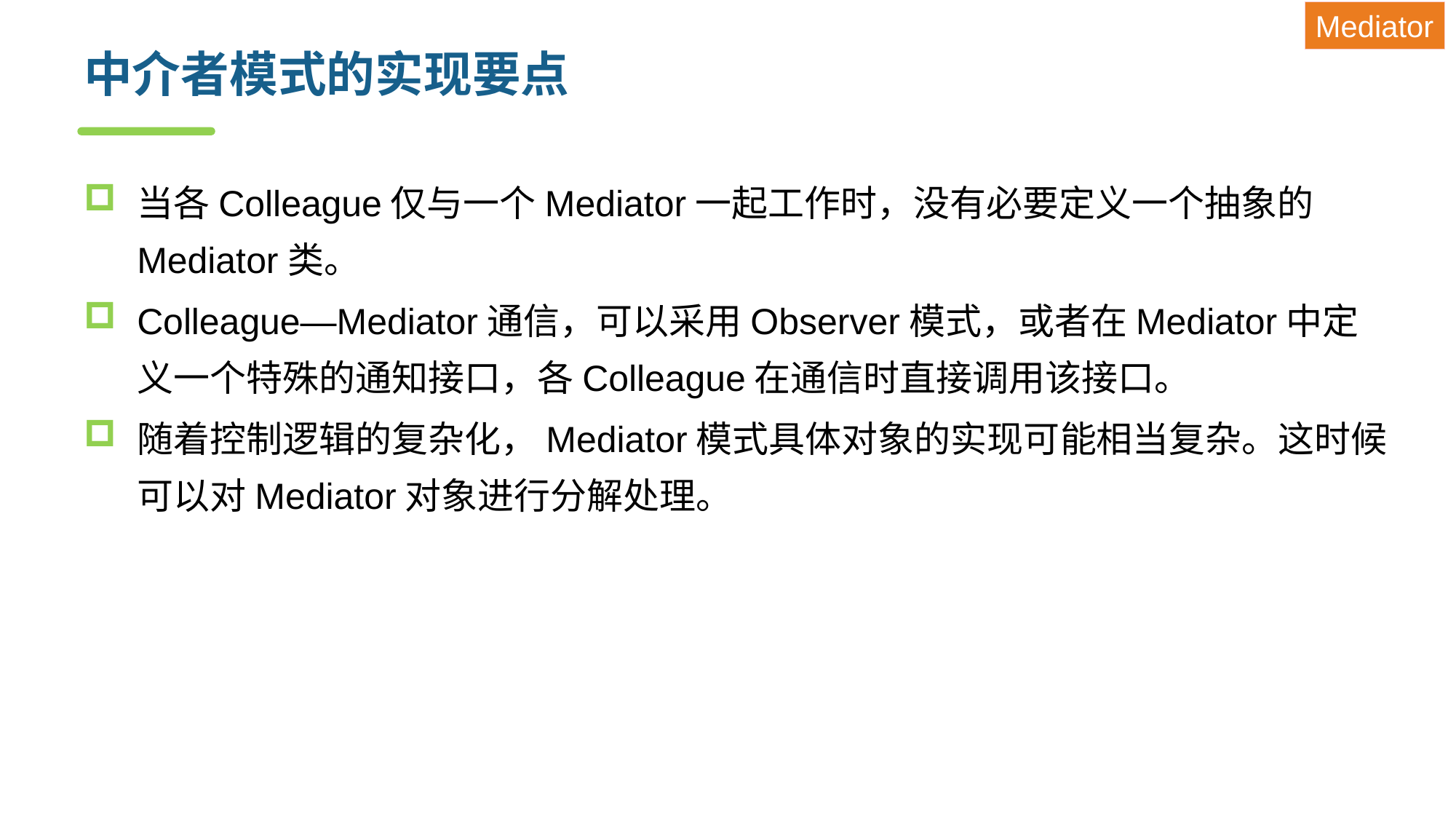

Mediator
# 中介者模式的实现要点
当各Colleague仅与一个Mediator一起工作时，没有必要定义一个抽象的Mediator类。
Colleague—Mediator通信，可以采用Observer模式，或者在Mediator中定义一个特殊的通知接口，各Colleague在通信时直接调用该接口。
随着控制逻辑的复杂化，Mediator模式具体对象的实现可能相当复杂。这时候可以对Mediator对象进行分解处理。
212